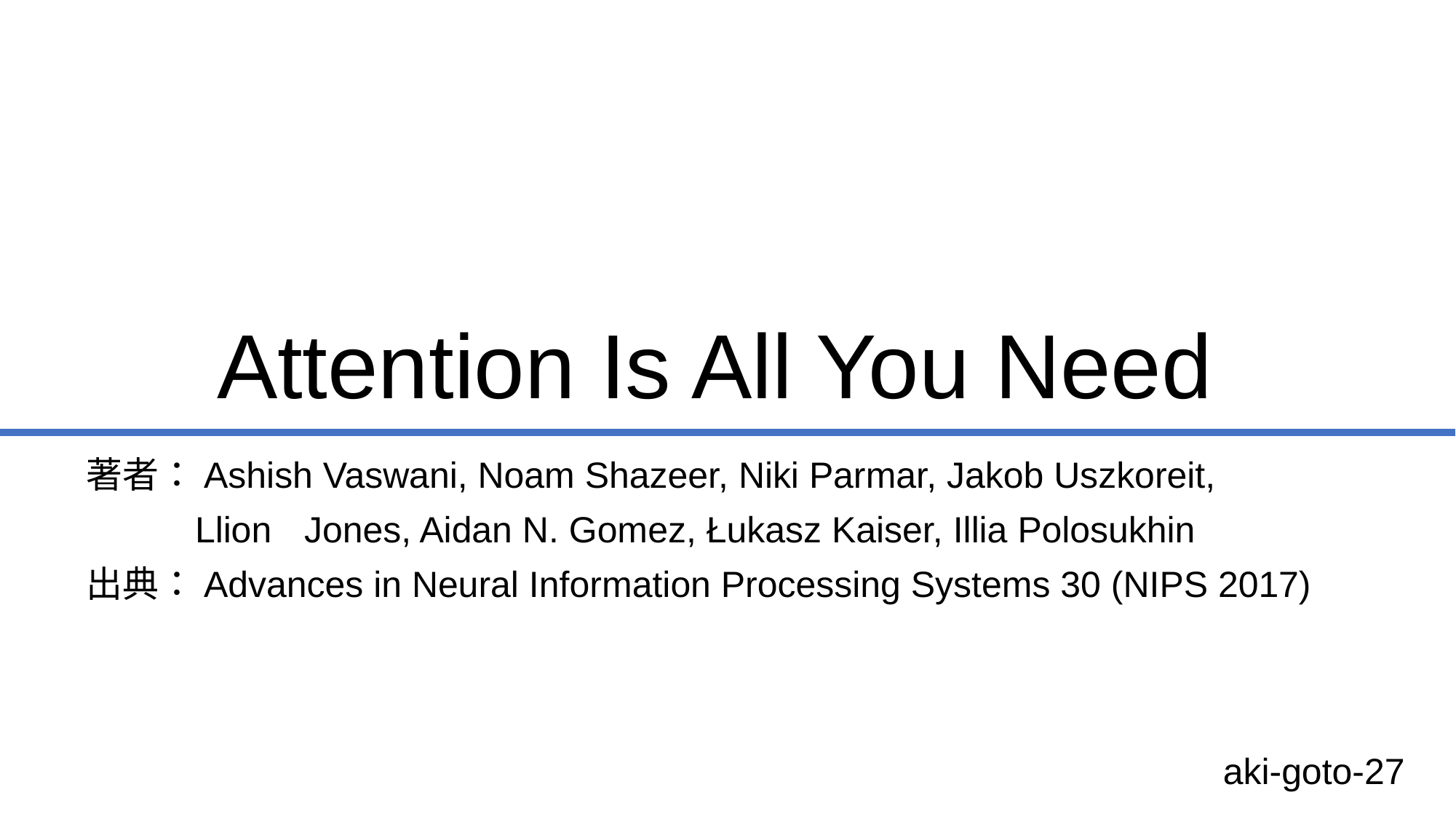

# Attention Is All You Need
著者：Ashish Vaswani, Noam Shazeer, Niki Parmar, Jakob Uszkoreit,
	Llion 	Jones, Aidan N. Gomez, Łukasz Kaiser, Illia Polosukhin
出典：Advances in Neural Information Processing Systems 30 (NIPS 2017)
aki-goto-27